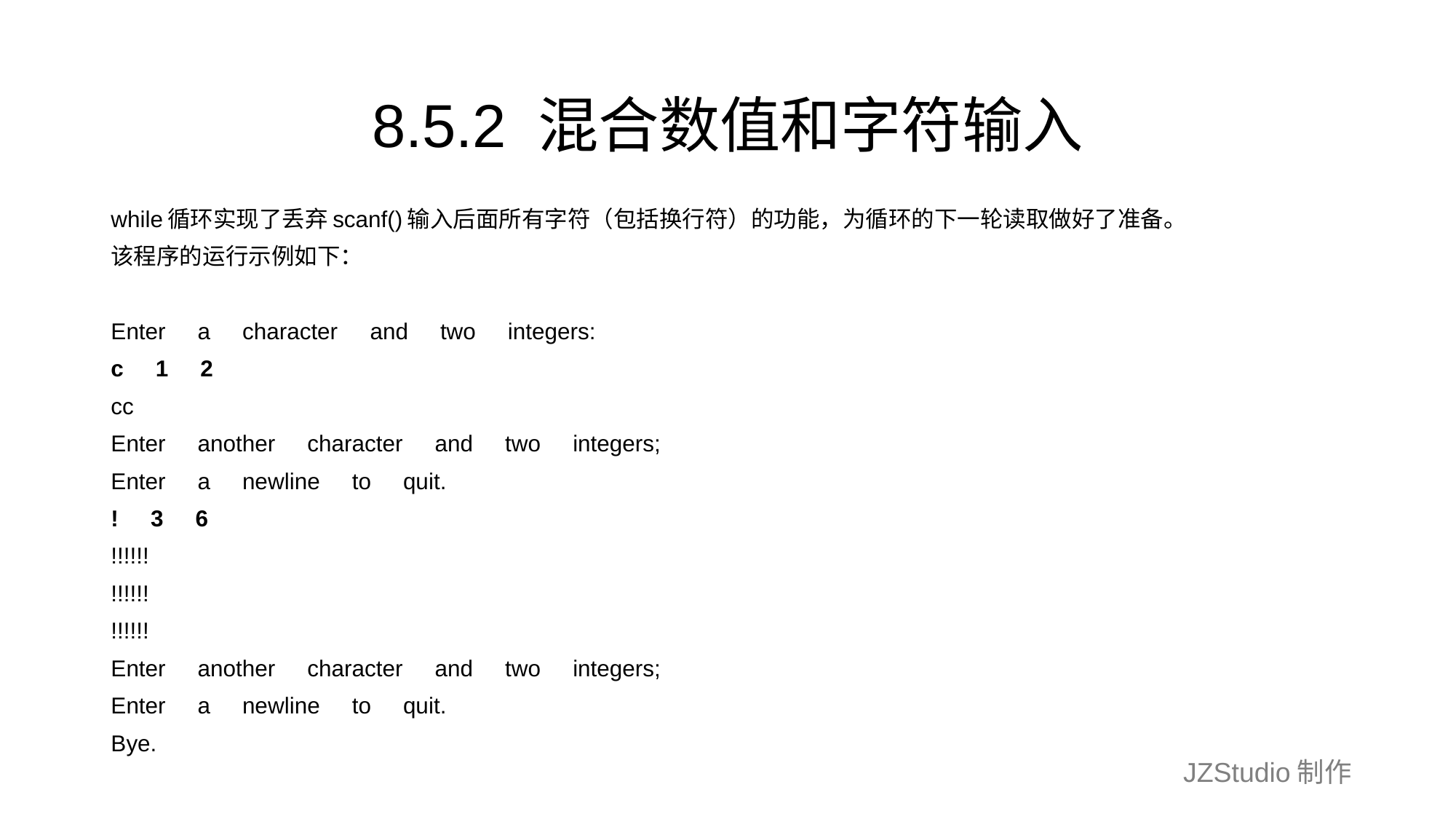

# 8.5.2 混合数值和字符输入
while循环实现了丢弃scanf()输入后面所有字符（包括换行符）的功能，为循环的下一轮读取做好了准备。
该程序的运行示例如下：

Enter　a　character　and　two　integers:
c　1　2
cc
Enter　another　character　and　two　integers;
Enter　a　newline　to　quit.
!　3　6
!!!!!!
!!!!!!
!!!!!!
Enter　another　character　and　two　integers;
Enter　a　newline　to　quit.
Bye.